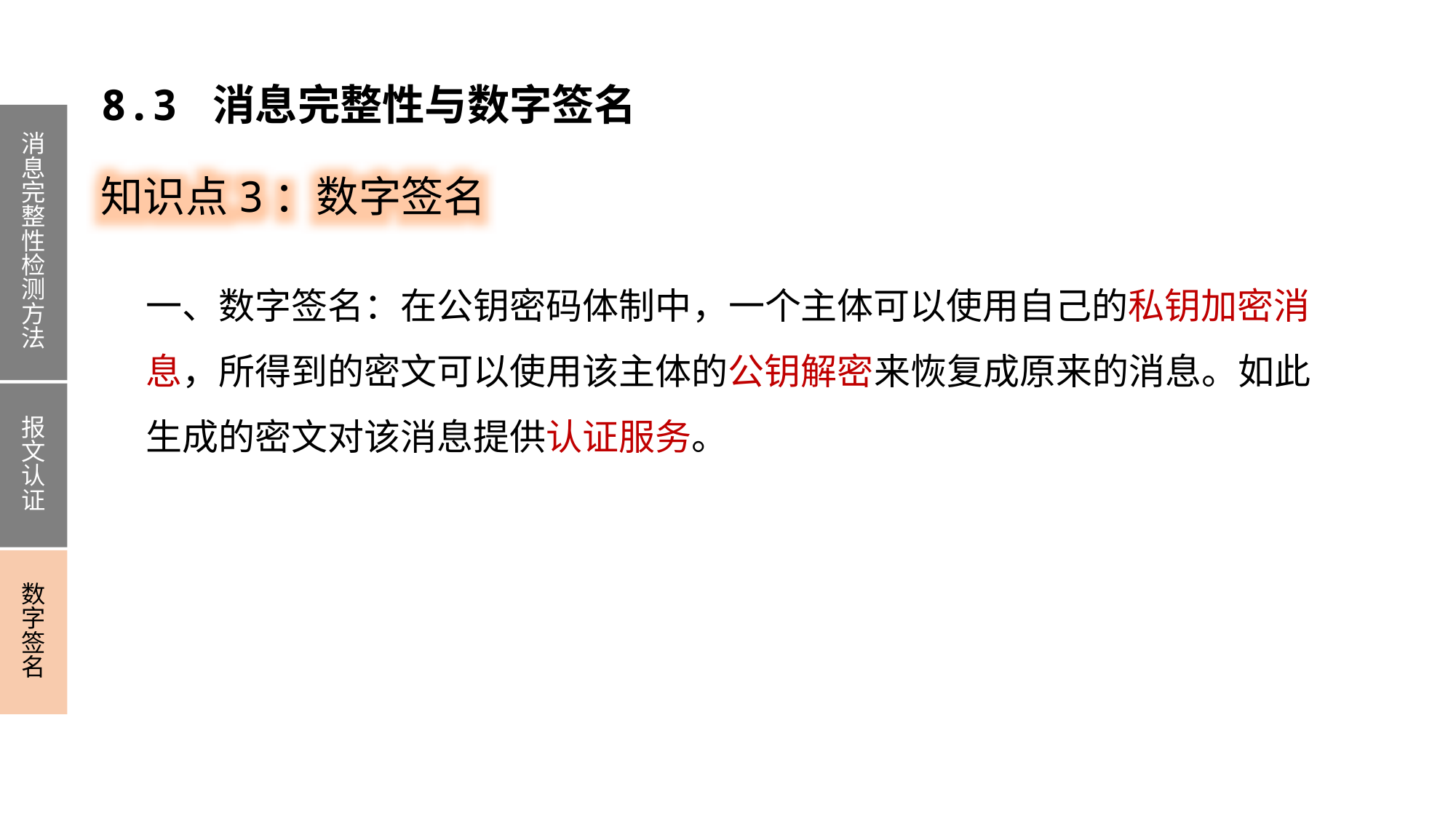

8.3 消息完整性与数字签名
消息完整性检测方法
报文认证
数字签名
知识点3：数字签名
一、数字签名：在公钥密码体制中，一个主体可以使用自己的私钥加密消息，所得到的密文可以使用该主体的公钥解密来恢复成原来的消息。如此生成的密文对该消息提供认证服务。